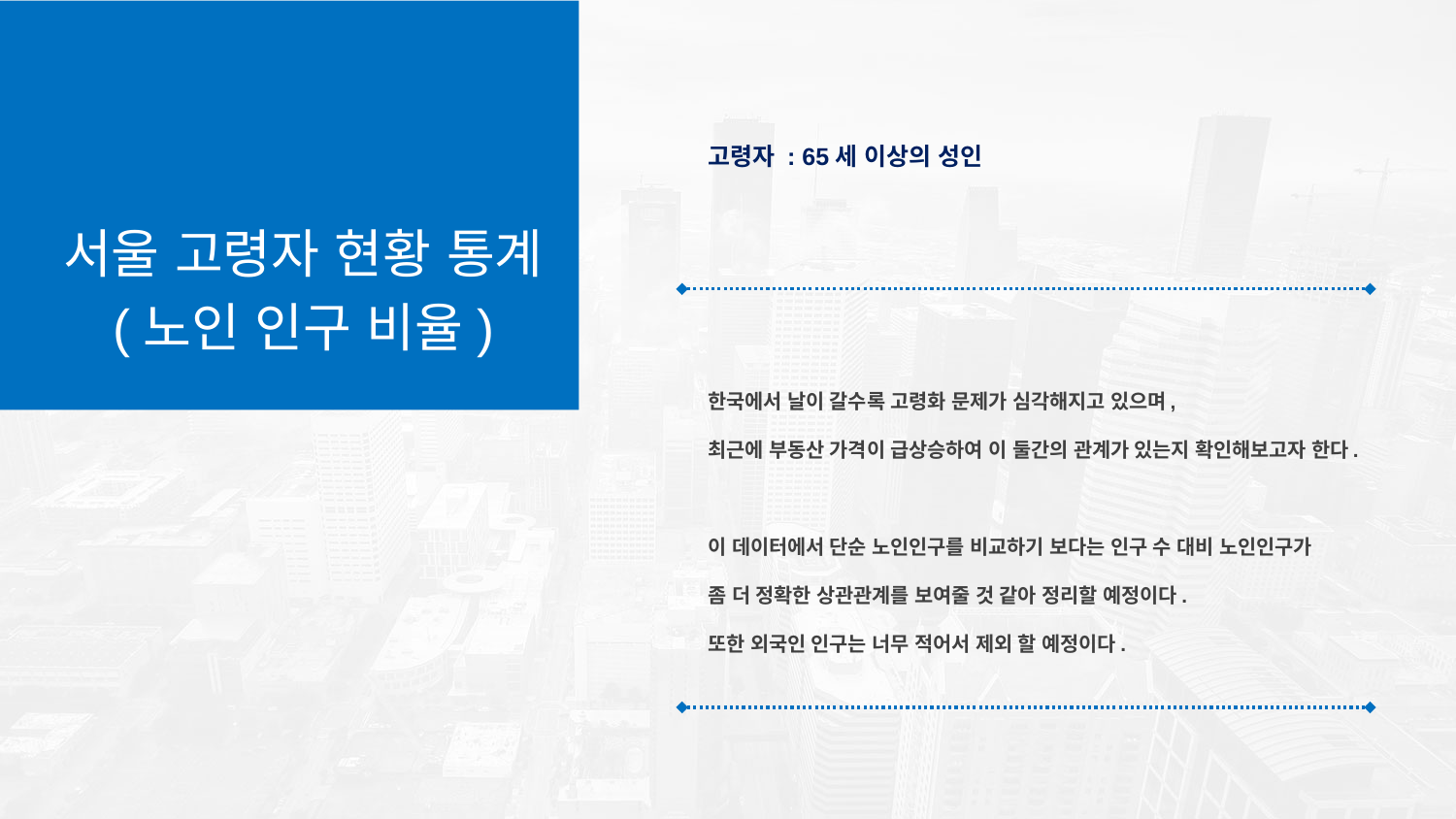

서울 고령자 현황 통계
(노인 인구 비율)
고령자 : 65세 이상의 성인

한국에서 날이 갈수록 고령화 문제가 심각해지고 있으며,

최근에 부동산 가격이 급상승하여 이 둘간의 관계가 있는지 확인해보고자 한다.

이 데이터에서 단순 노인인구를 비교하기 보다는 인구 수 대비 노인인구가

좀 더 정확한 상관관계를 보여줄 것 같아 정리할 예정이다.

또한 외국인 인구는 너무 적어서 제외 할 예정이다.